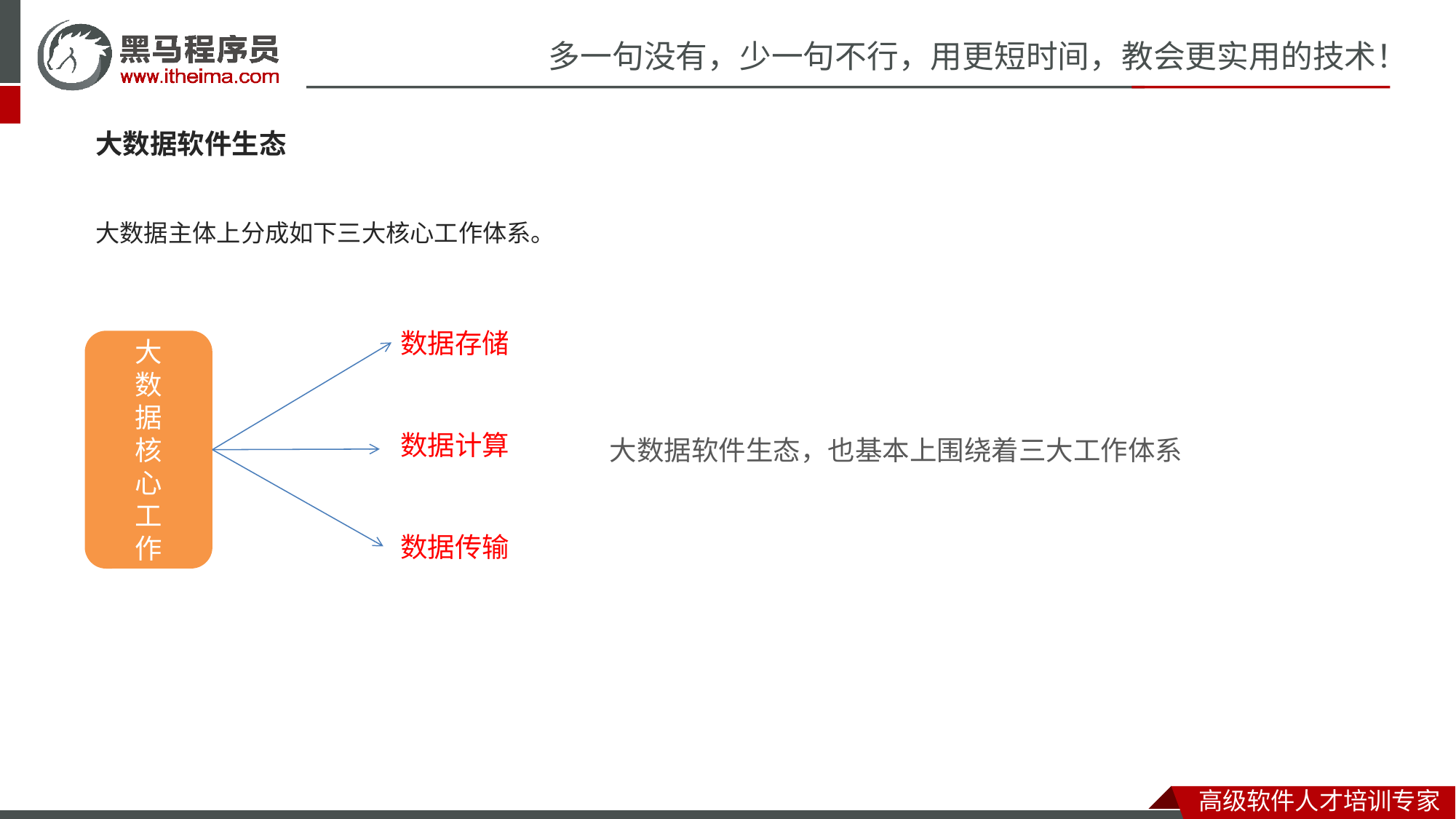

大数据软件生态
大数据主体上分成如下三大核心工作体系。
数据存储
大
数
据
核
心
工
作
数据计算
大数据软件生态，也基本上围绕着三大工作体系
数据传输